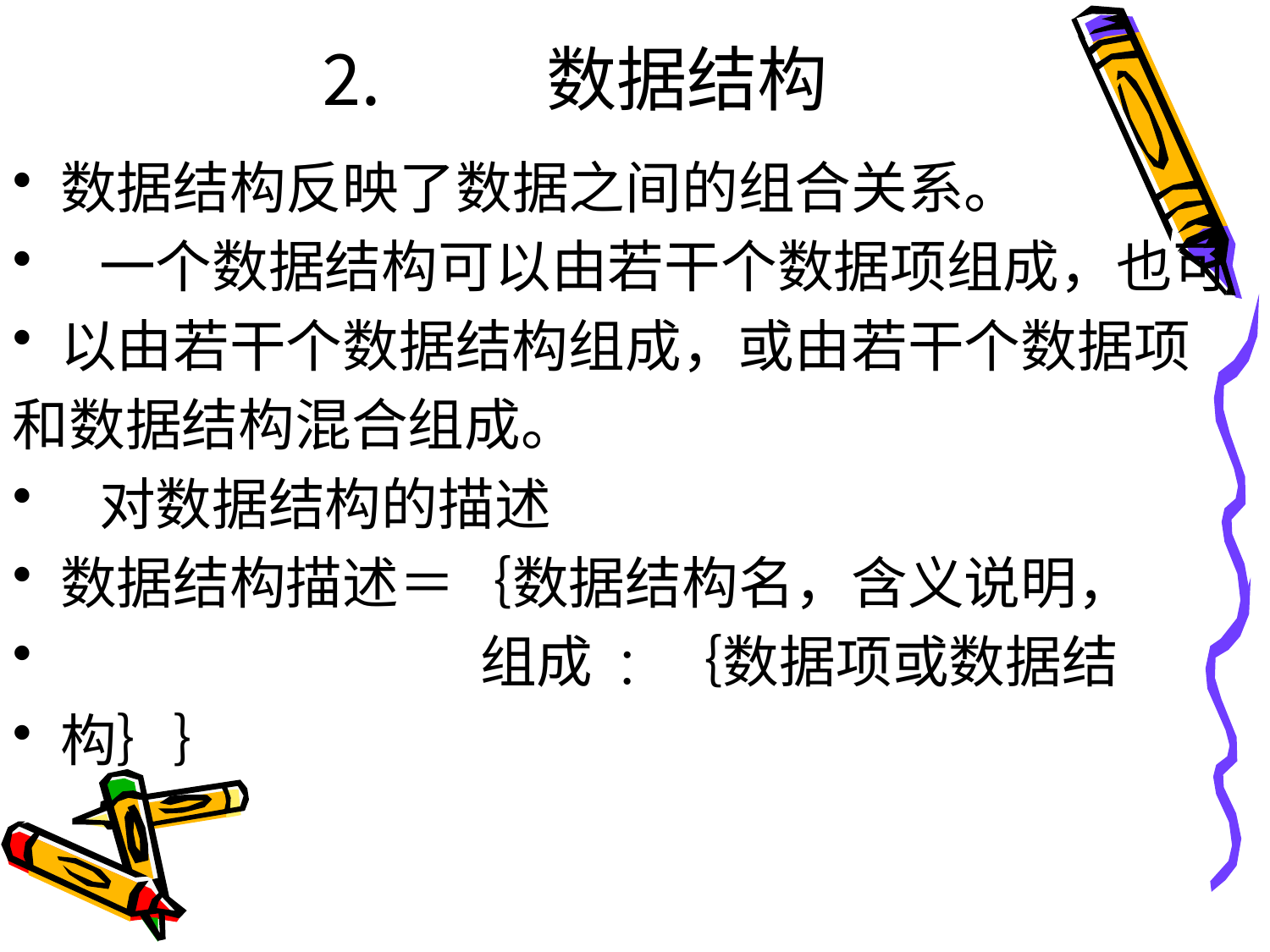

# ⒉         数据结构
数据结构反映了数据之间的组合关系。
  一个数据结构可以由若干个数据项组成，也可
以由若干个数据结构组成，或由若干个数据项
和数据结构混合组成。
  对数据结构的描述
数据结构描述＝｛数据结构名，含义说明，
                                组成 : ｛数据项或数据结
构｝｝